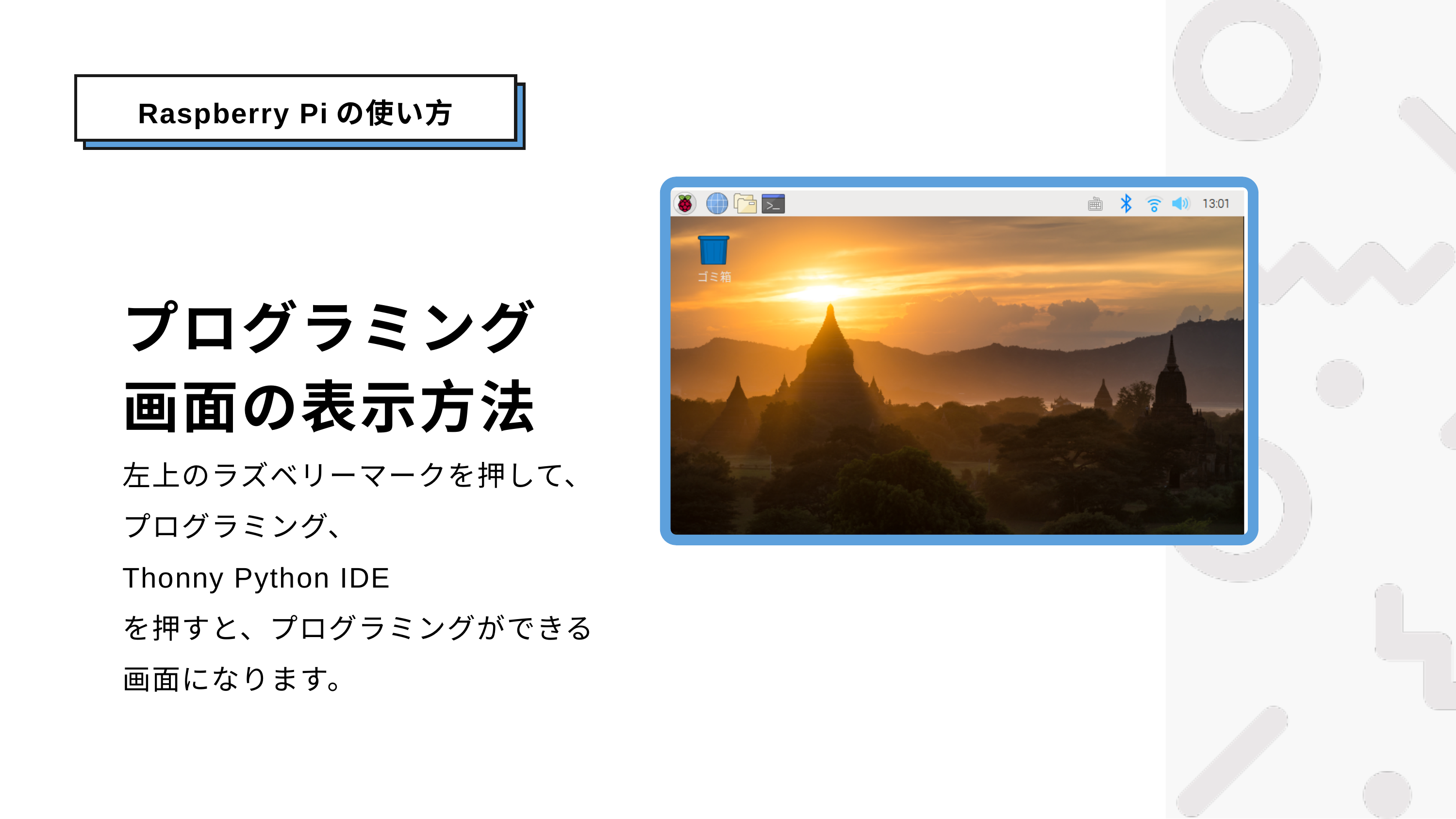

Raspberry Piの使い方

プログラミング
画面の表示方法
左上のラズベリーマークを押して、
プログラミング、
Thonny Python IDE
を押すと、プログラミングができる画面になります。